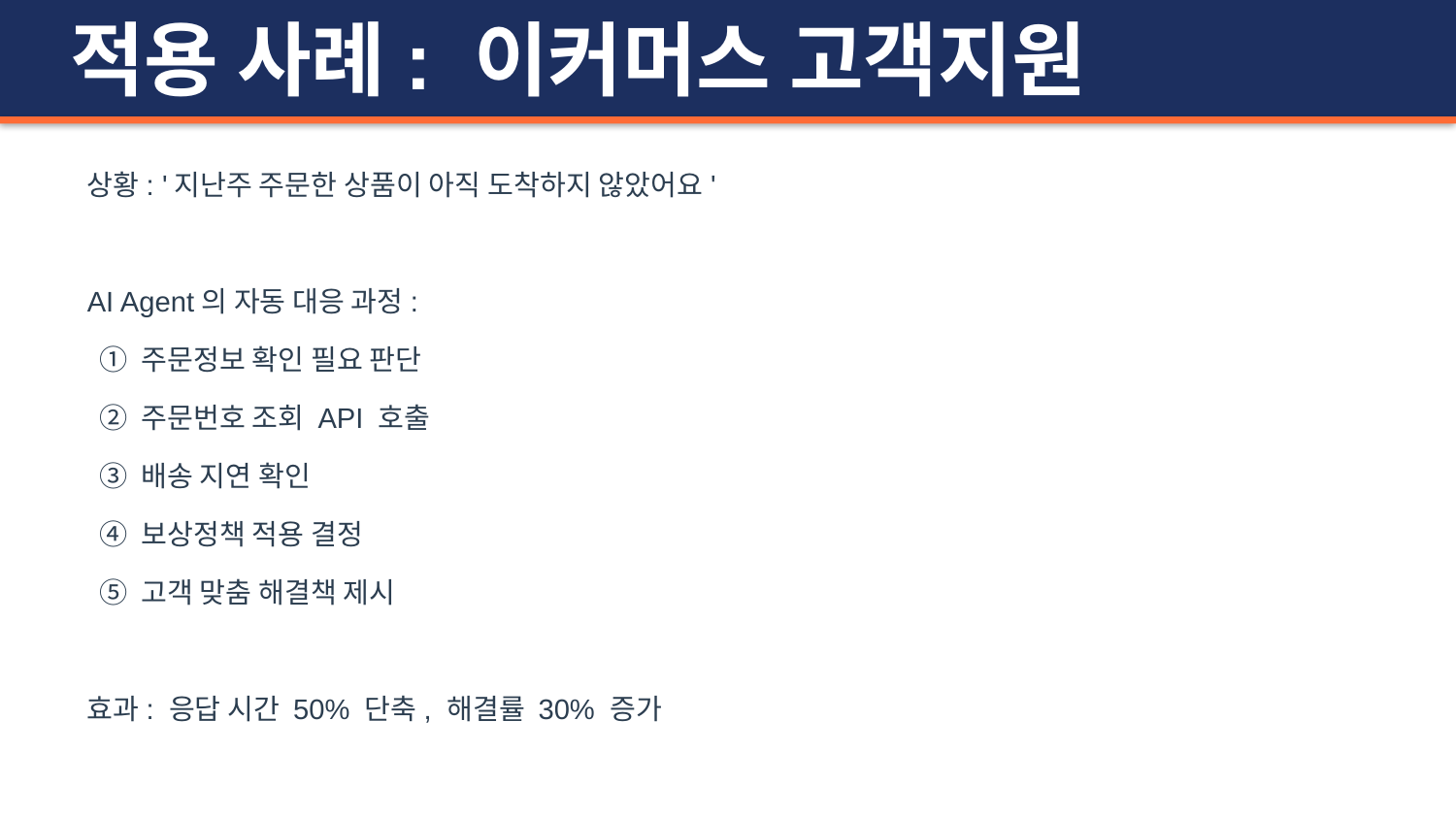

적용 사례: 이커머스 고객지원

상황: '지난주 주문한 상품이 아직 도착하지 않았어요'

AI Agent의 자동 대응 과정:
  ① 주문정보 확인 필요 판단
  ② 주문번호 조회 API 호출
  ③ 배송 지연 확인
  ④ 보상정책 적용 결정
  ⑤ 고객 맞춤 해결책 제시

효과: 응답 시간 50% 단축, 해결률 30% 증가